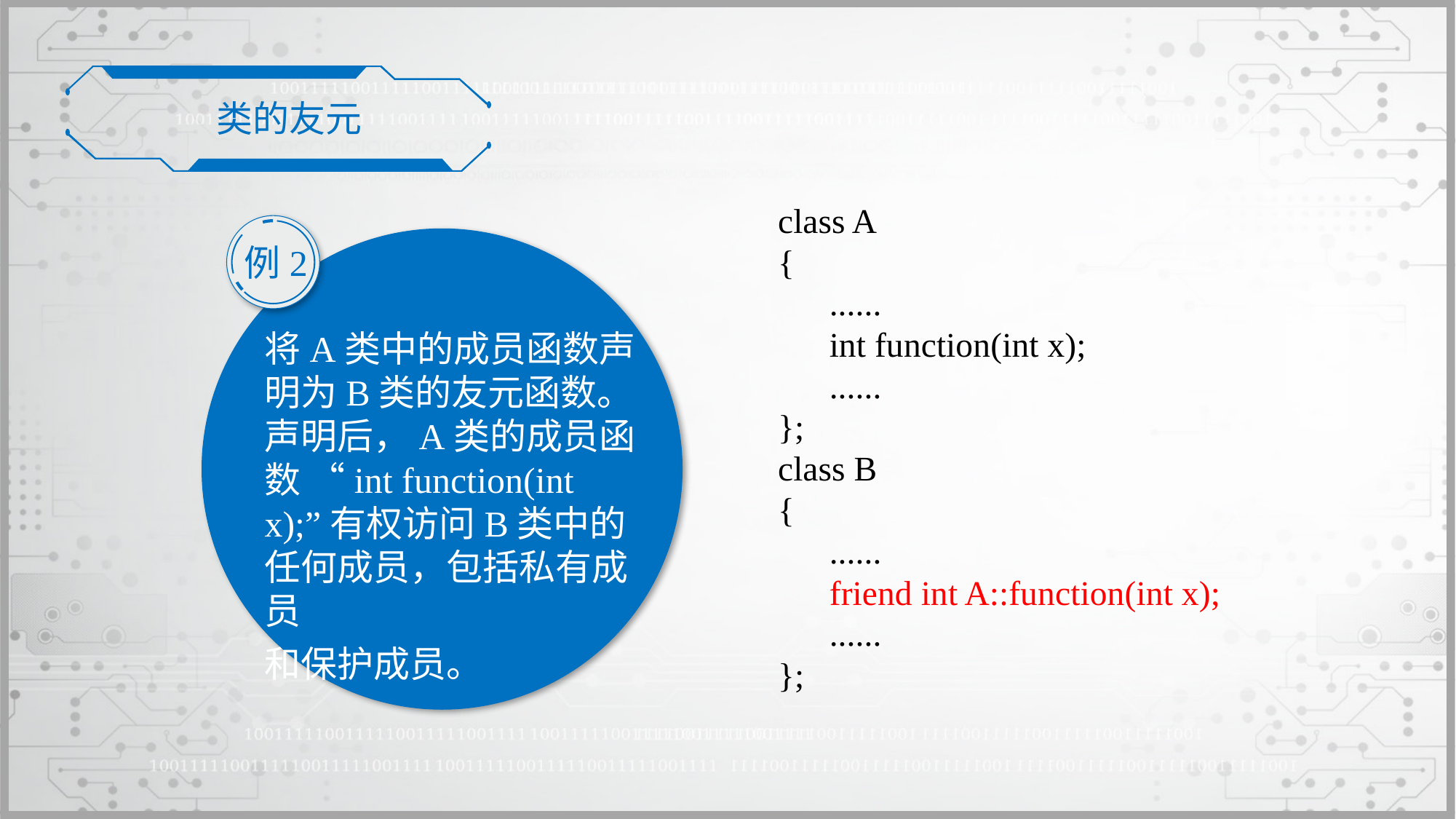

类的友元
class A
{
	......
	int function(int x);
	......
};
class B
{
	......
	friend int A::function(int x);
	......
};

例2

将A类中的成员函数声明为B类的友元函数。声明后，A类的成员函数 “int function(int x);”有权访问B类中的任何成员，包括私有成员
和保护成员。